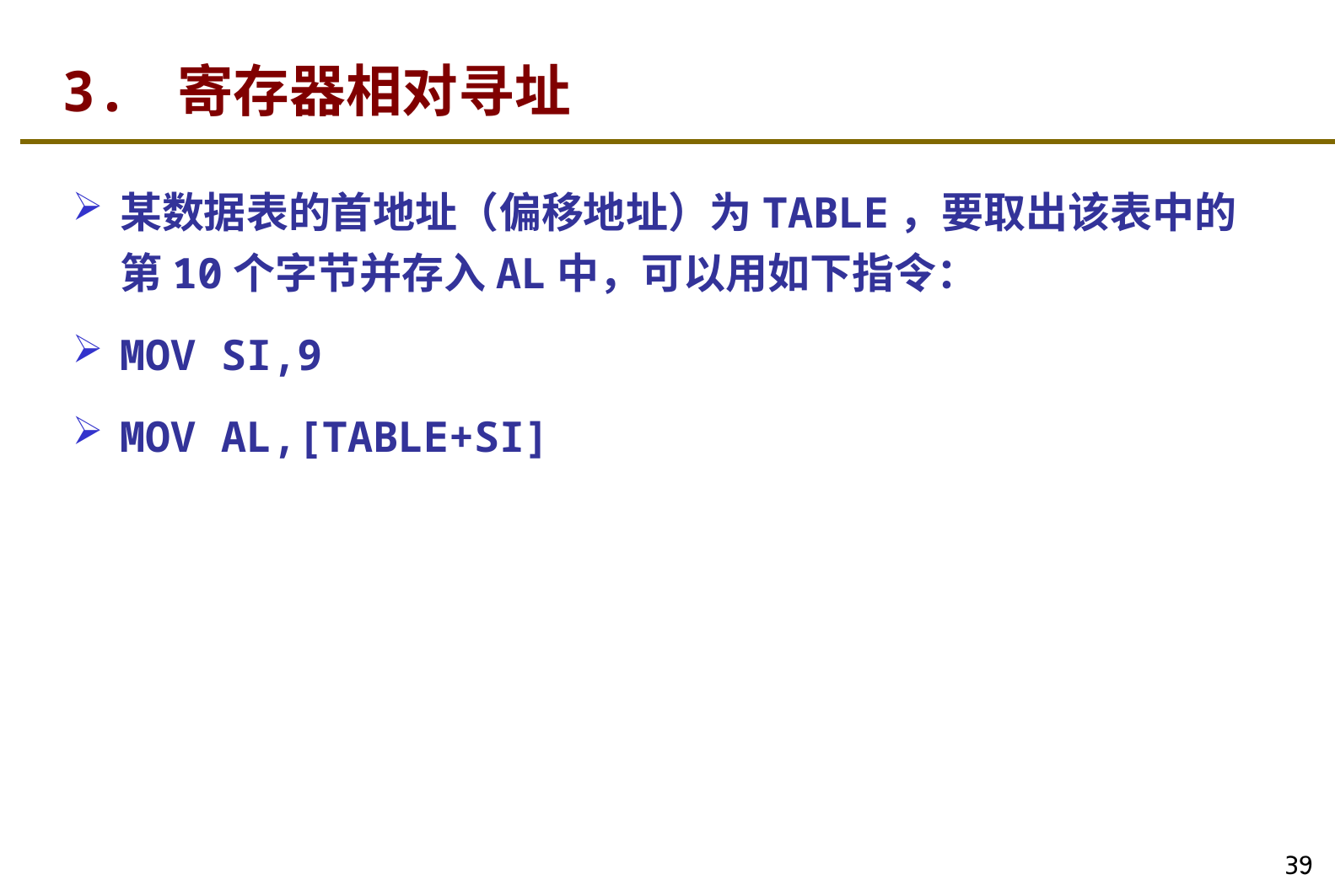

# 3. 寄存器相对寻址
某数据表的首地址（偏移地址）为TABLE，要取出该表中的第10个字节并存入AL中，可以用如下指令：
MOV SI,9
MOV AL,[TABLE+SI]
39